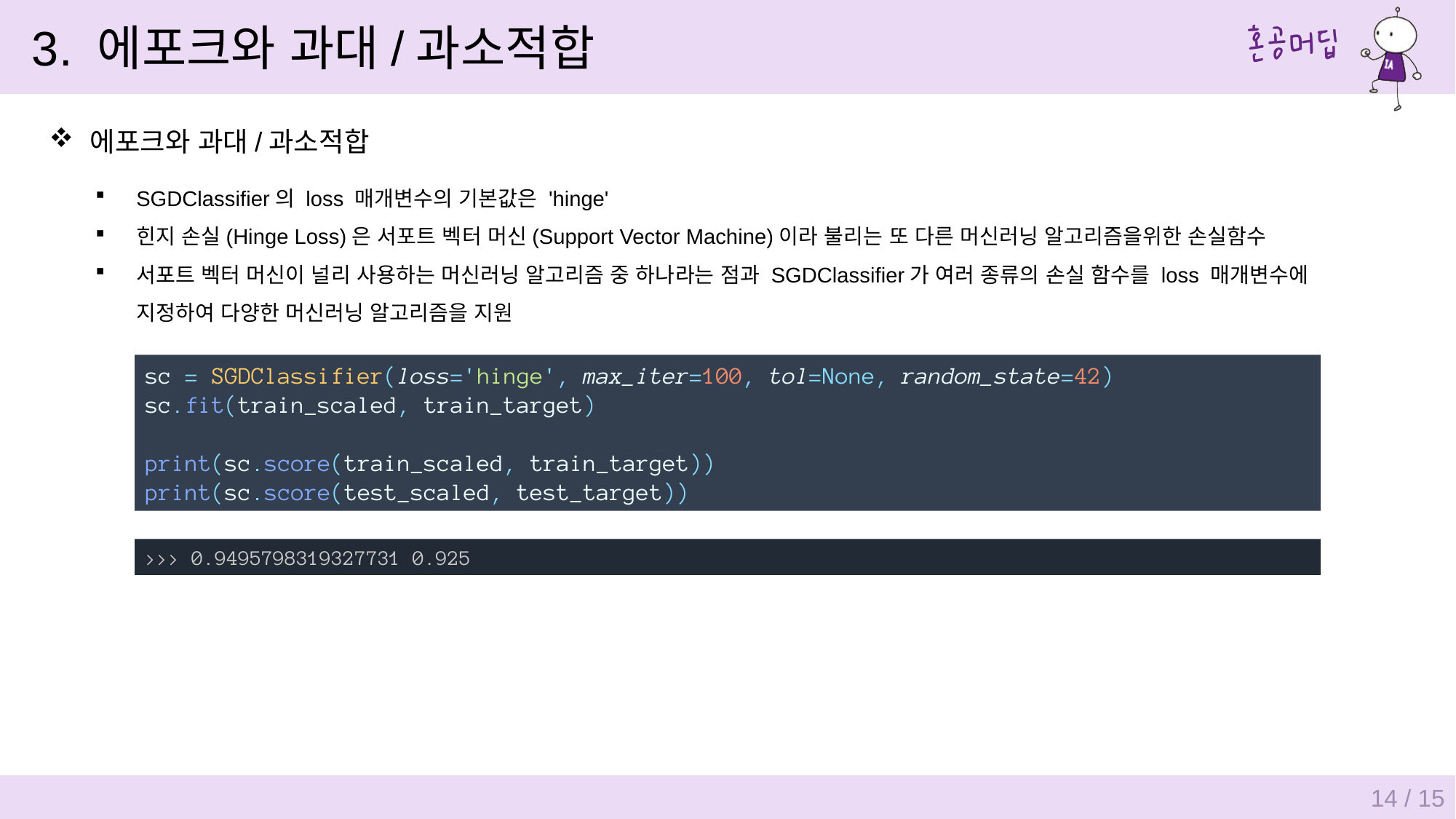

3. 에포크와 과대/과소적합
에포크와 과대/과소적합
SGDClassifier의 loss 매개변수의 기본값은 'hinge'
힌지 손실(Hinge Loss)은 서포트 벡터 머신(Support Vector Machine)이라 불리는 또 다른 머신러닝 알고리즘을위한 손실함수
서포트 벡터 머신이 널리 사용하는 머신러닝 알고리즘 중 하나라는 점과 SGDClassifier가 여러 종류의 손실 함수를 loss 매개변수에
지정하여 다양한 머신러닝 알고리즘을 지원
sc = SGDClassifier(loss='hinge', max_iter=100, tol=None, random_state=42)
sc.fit(train_scaled, train_target)
print(sc.score(train_scaled, train_target))
print(sc.score(test_scaled, test_target))
>>> 0.9495798319327731 0.925
14 / 15